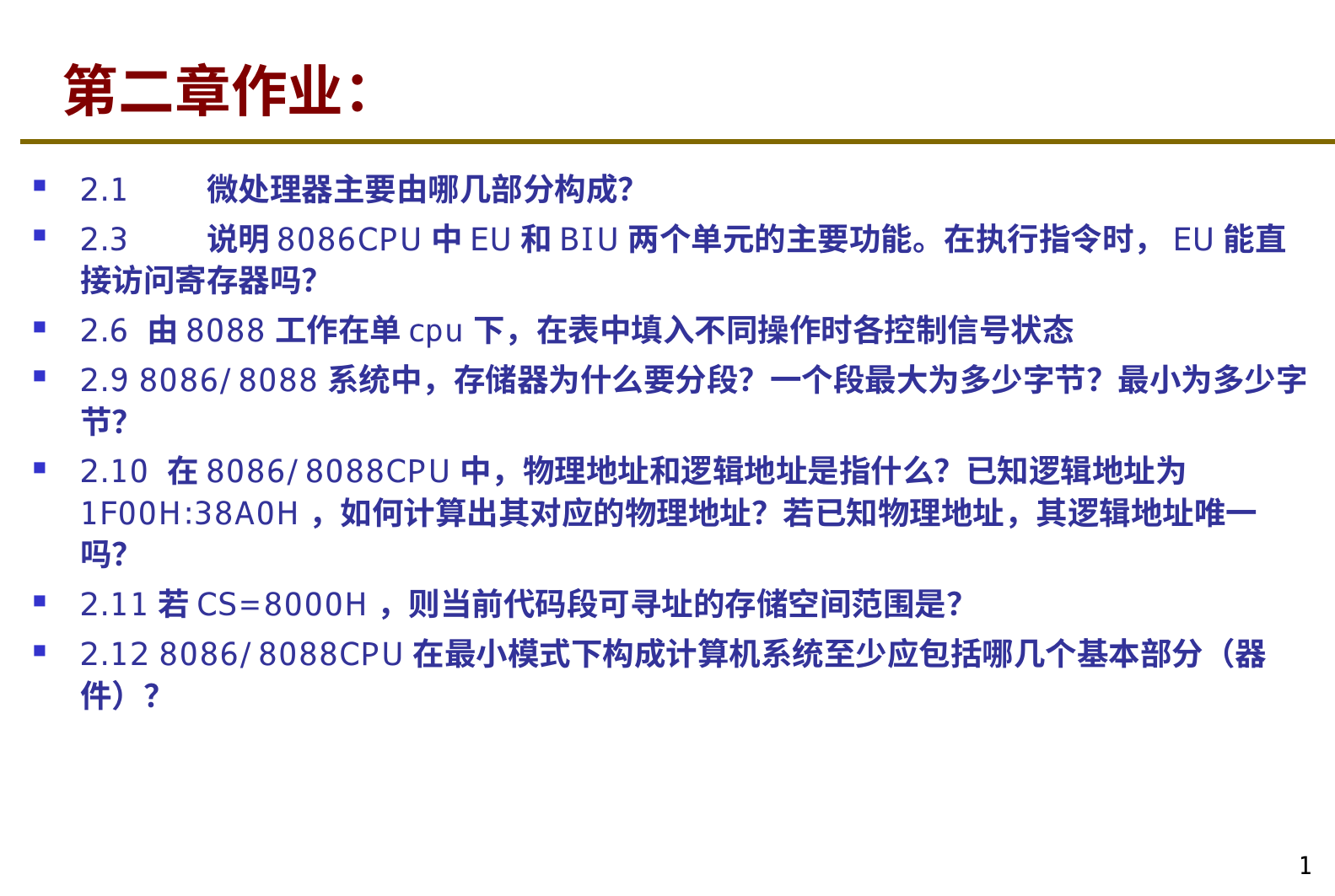

# 第二章作业：
2.1	微处理器主要由哪几部分构成？
2.3	说明8086CPU中EU和BIU两个单元的主要功能。在执行指令时，EU能直接访问寄存器吗？
2.6 由8088工作在单cpu下，在表中填入不同操作时各控制信号状态
2.9 8086/8088系统中，存储器为什么要分段？一个段最大为多少字节？最小为多少字节？
2.10 在8086/8088CPU中，物理地址和逻辑地址是指什么？已知逻辑地址为1F00H:38A0H，如何计算出其对应的物理地址？若已知物理地址，其逻辑地址唯一吗？
2.11若CS=8000H，则当前代码段可寻址的存储空间范围是？
2.12 8086/8088CPU在最小模式下构成计算机系统至少应包括哪几个基本部分（器件）？

1